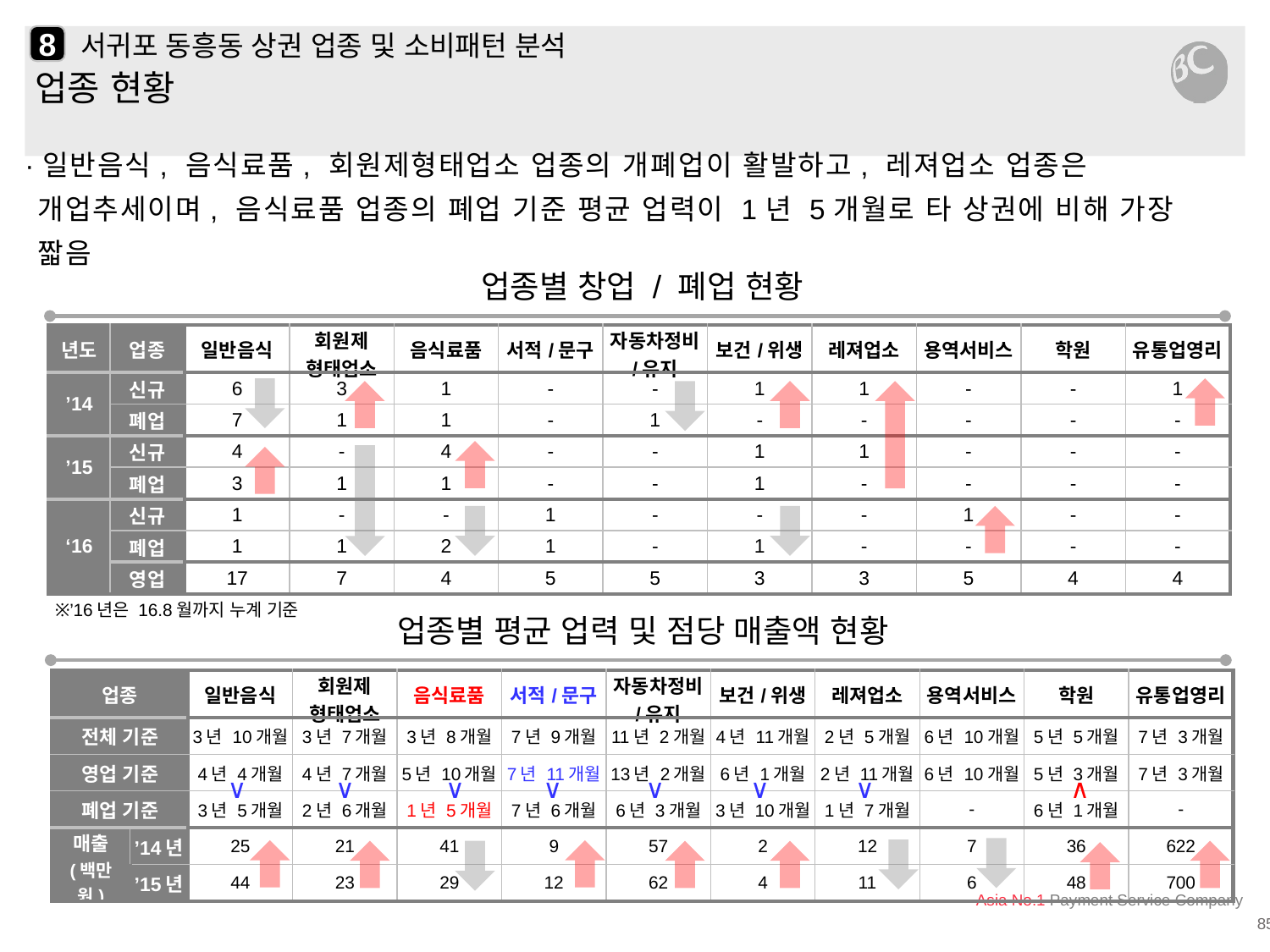

8
# 서귀포 동흥동 상권 업종 및 소비패턴 분석
업종 현황
·일반음식, 음식료품, 회원제형태업소 업종의 개폐업이 활발하고, 레져업소 업종은 개업추세이며, 음식료품 업종의 폐업 기준 평균 업력이 1년 5개월로 타 상권에 비해 가장 짧음
업종별 창업 / 폐업 현황
| 년도 | 업종 | 일반음식 | 회원제 형태업소 | 음식료품 | 서적/문구 | 자동차정비 /유지 | 보건/위생 | 레져업소 | 용역서비스 | 학원 | 유통업영리 |
| --- | --- | --- | --- | --- | --- | --- | --- | --- | --- | --- | --- |
| ’14 | 신규 | 6 | 3 | 1 | - | - | 1 | 1 | - | - | 1 |
|  | 폐업 | 7 | 1 | 1 | - | 1 | - | - | - | - | - |
| ’15 | 신규 | 4 | - | 4 | - | - | 1 | 1 | - | - | - |
|  | 폐업 | 3 | 1 | 1 | - | - | 1 | - | - | - | - |
| ‘16 | 신규 | 1 | - | - | 1 | - | - | - | 1 | - | - |
|  | 폐업 | 1 | 1 | 2 | 1 | - | 1 | - | - | - | - |
|  | 영업 | 17 | 7 | 4 | 5 | 5 | 3 | 3 | 5 | 4 | 4 |

※’16년은 16.8월까지 누계 기준
업종별 평균 업력 및 점당 매출액 현황
| 업종 |  | 일반음식 | 회원제 형태업소 | 음식료품 | 서적/문구 | 자동차정비 /유지 | 보건/위생 | 레져업소 | 용역서비스 | 학원 | 유통업영리 |
| --- | --- | --- | --- | --- | --- | --- | --- | --- | --- | --- | --- |
| 전체 기준 |  | 3년 10개월 | 3년 7개월 | 3년 8개월 | 7년 9개월 | 11년 2개월 | 4년 11개월 | 2년 5개월 | 6년 10개월 | 5년 5개월 | 7년 3개월 |
| 영업 기준 |  | 4년 4개월 | 4년 7개월 | 5년 10개월 | 7년 11개월 | 13년 2개월 | 6년 1개월 | 2년 11개월 | 6년 10개월 | 5년 3개월 | 7년 3개월 |
| 폐업 기준 |  | 3년 5개월 | 2년 6개월 | 1년 5개월 | 7년 6개월 | 6년 3개월 | 3년 10개월 | 1년 7개월 | - | 6년 1개월 | - |
| 매출 (백만원) | ’14년 | 25 | 21 | 41 | 9 | 57 | 2 | 12 | 7 | 36 | 622 |
|  | ’15년 | 44 | 23 | 29 | 12 | 62 | 4 | 11 | 6 | 48 | 700 |
∨
∨
∨
∨
∨
∨
∨
∧